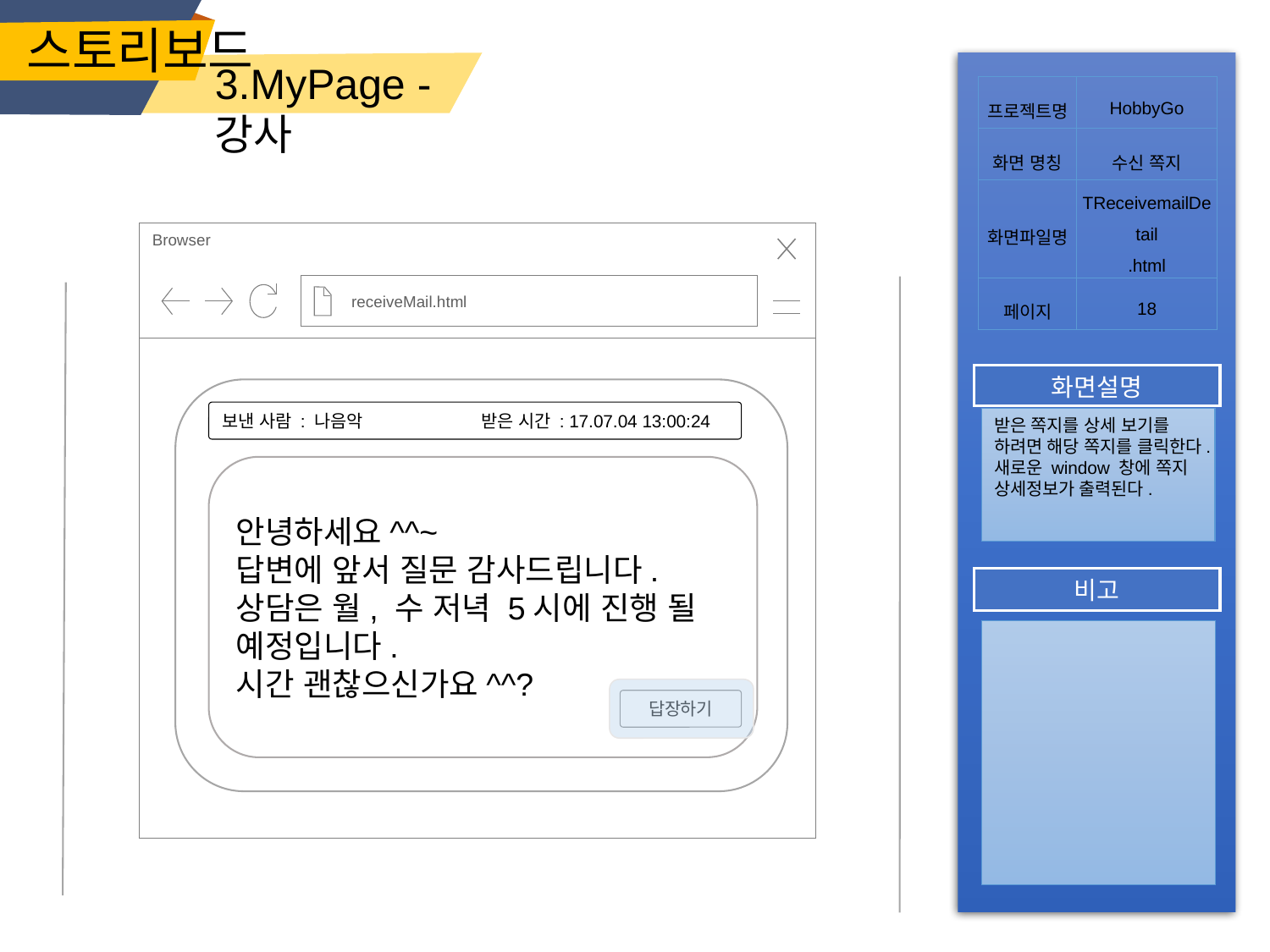

스토리보드
3.MyPage - 강사

| 프로젝트명 | HobbyGo |
| --- | --- |
| 화면 명칭 | 수신 쪽지 |
| 화면파일명 | TReceivemailDetail .html |
| 페이지 | 18 |
Browser

    receiveMail.html

답장하기
화면설명
보낸 사람 : 나음악	 받은 시간 : 17.07.04 13:00:24
받은 쪽지를 상세 보기를 하려면 해당 쪽지를 클릭한다.
새로운 window 창에 쪽지 상세정보가 출력된다.
안녕하세요^^~
답변에 앞서 질문 감사드립니다.
상담은 월, 수 저녁 5시에 진행 될 예정입니다.
시간 괜찮으신가요^^?
비고